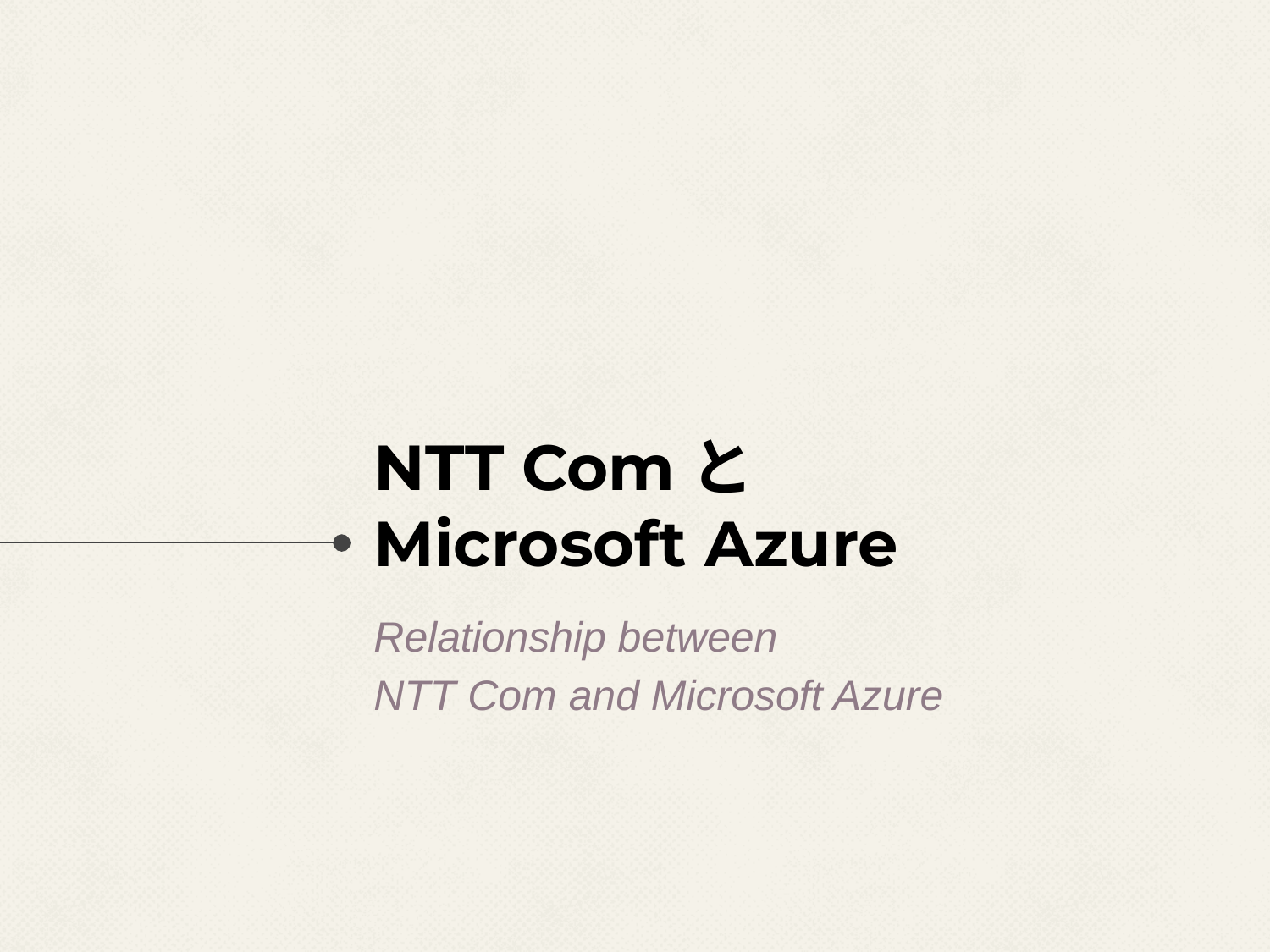

# NTT Comと
Microsoft Azure
Relationship between
NTT Com and Microsoft Azure